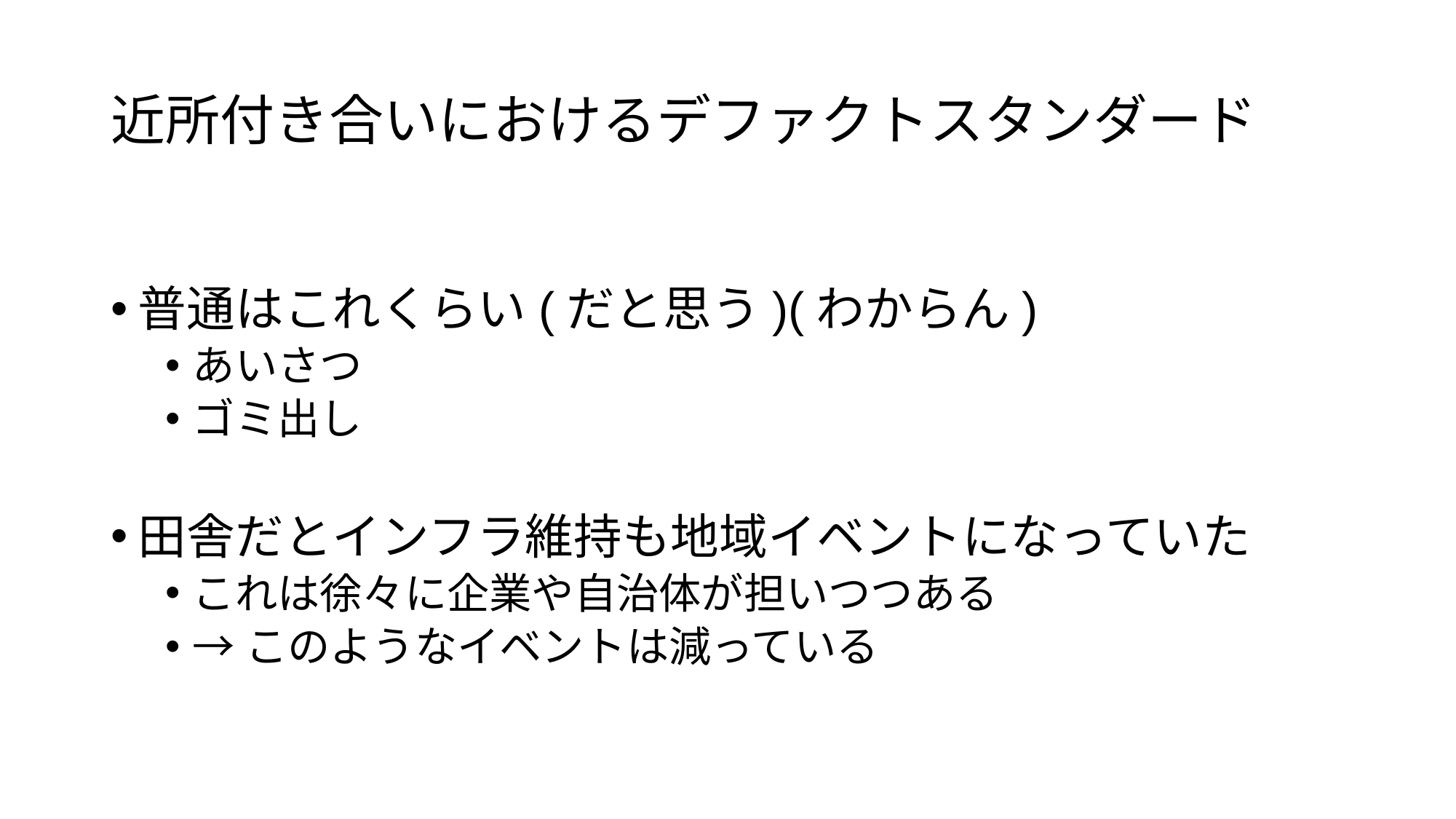

# 近所付き合いにおけるデファクトスタンダード
普通はこれくらい(だと思う)(わからん)
あいさつ
ゴミ出し

田舎だとインフラ維持も地域イベントになっていた
これは徐々に企業や自治体が担いつつある
→このようなイベントは減っている